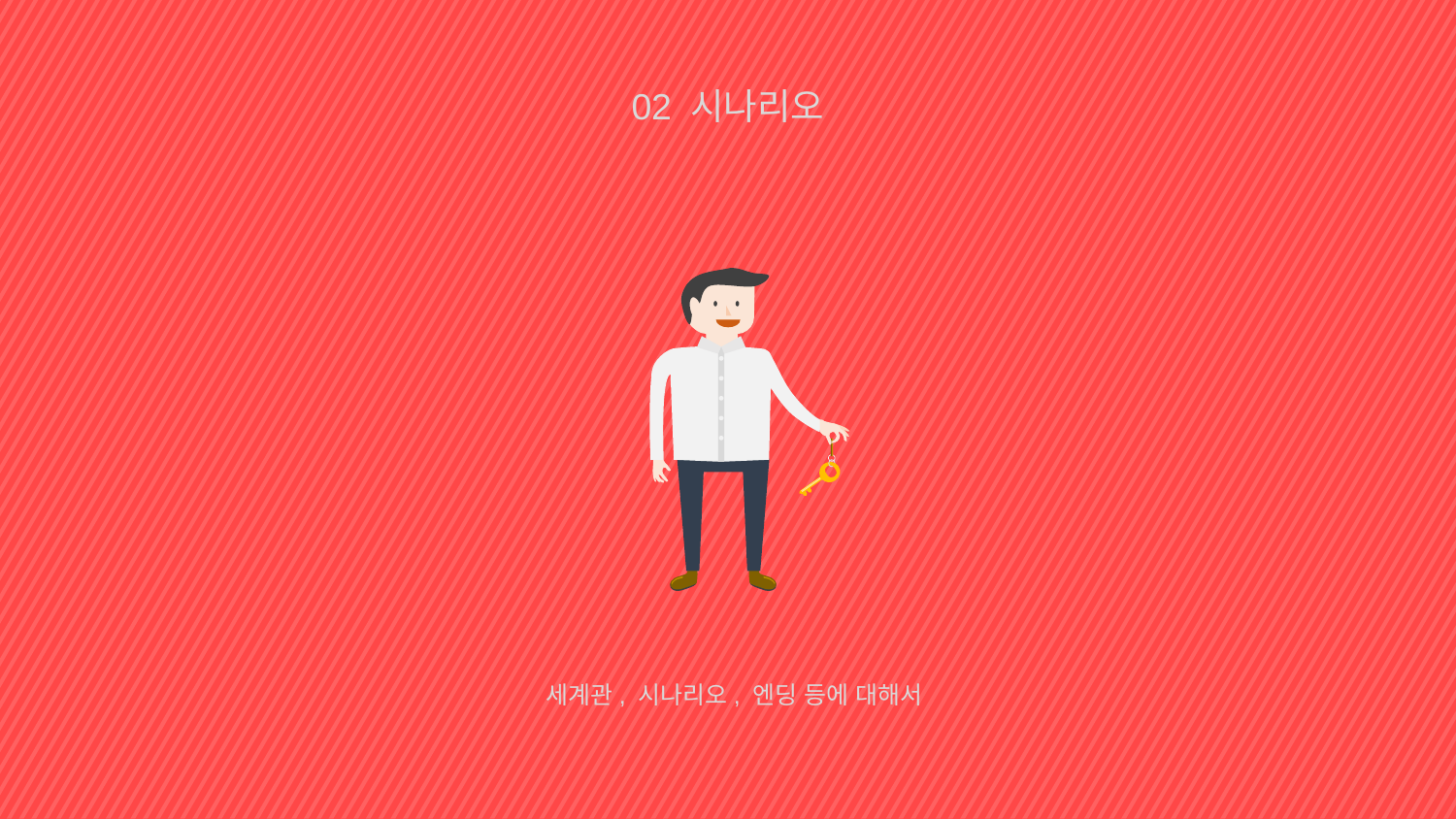

02 시나리오

세계관, 시나리오, 엔딩 등에 대해서